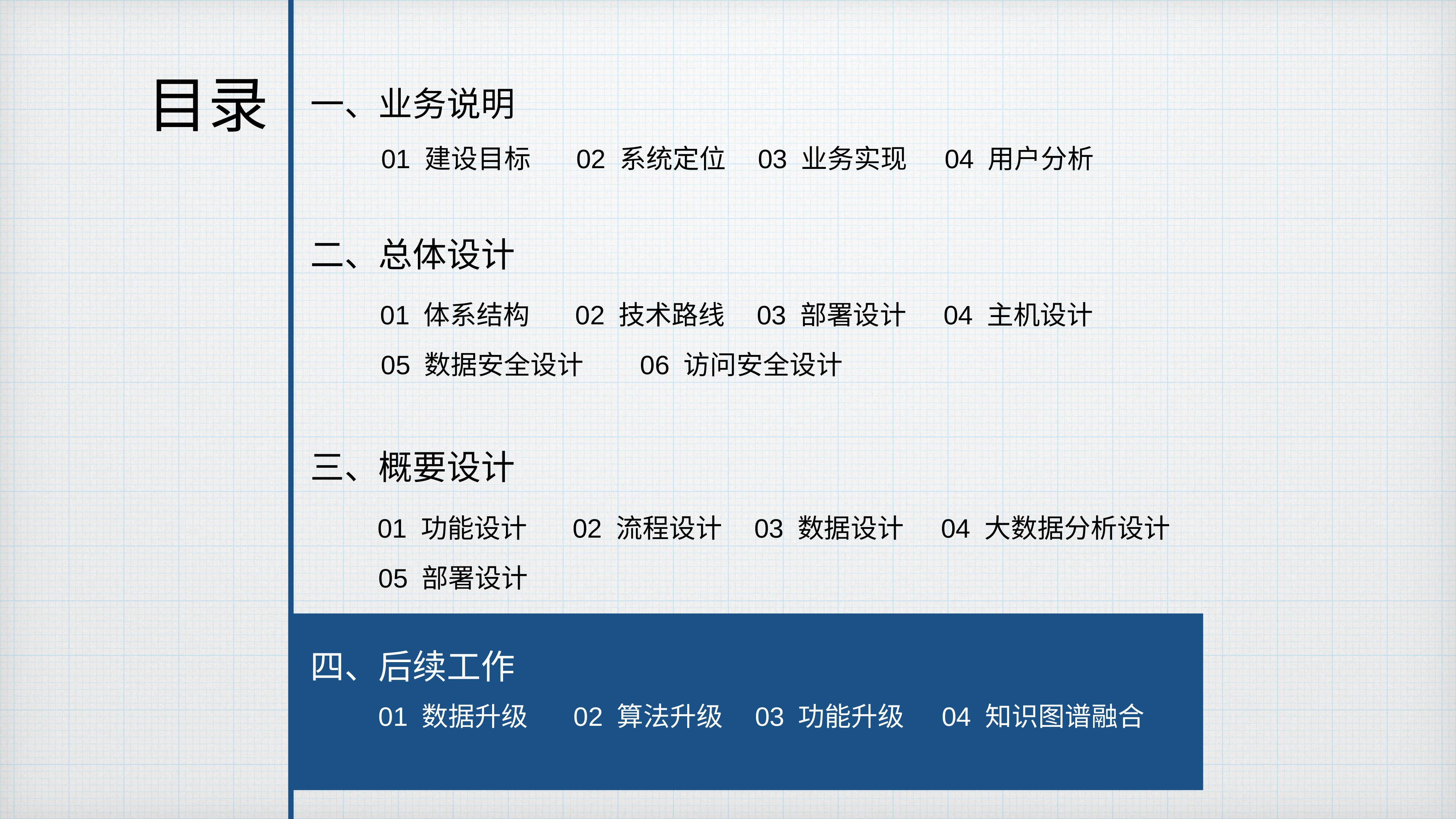

目录
一、业务说明
01 建设目标
02 系统定位
03 业务实现
04 用户分析
二、总体设计
01 体系结构
02 技术路线
03 部署设计
04 主机设计
05 数据安全设计
06 访问安全设计
三、概要设计
01 功能设计
02 流程设计
03 数据设计
04 大数据分析设计
05 部署设计

四、后续工作
01 数据升级
02 算法升级
03 功能升级
04 知识图谱融合